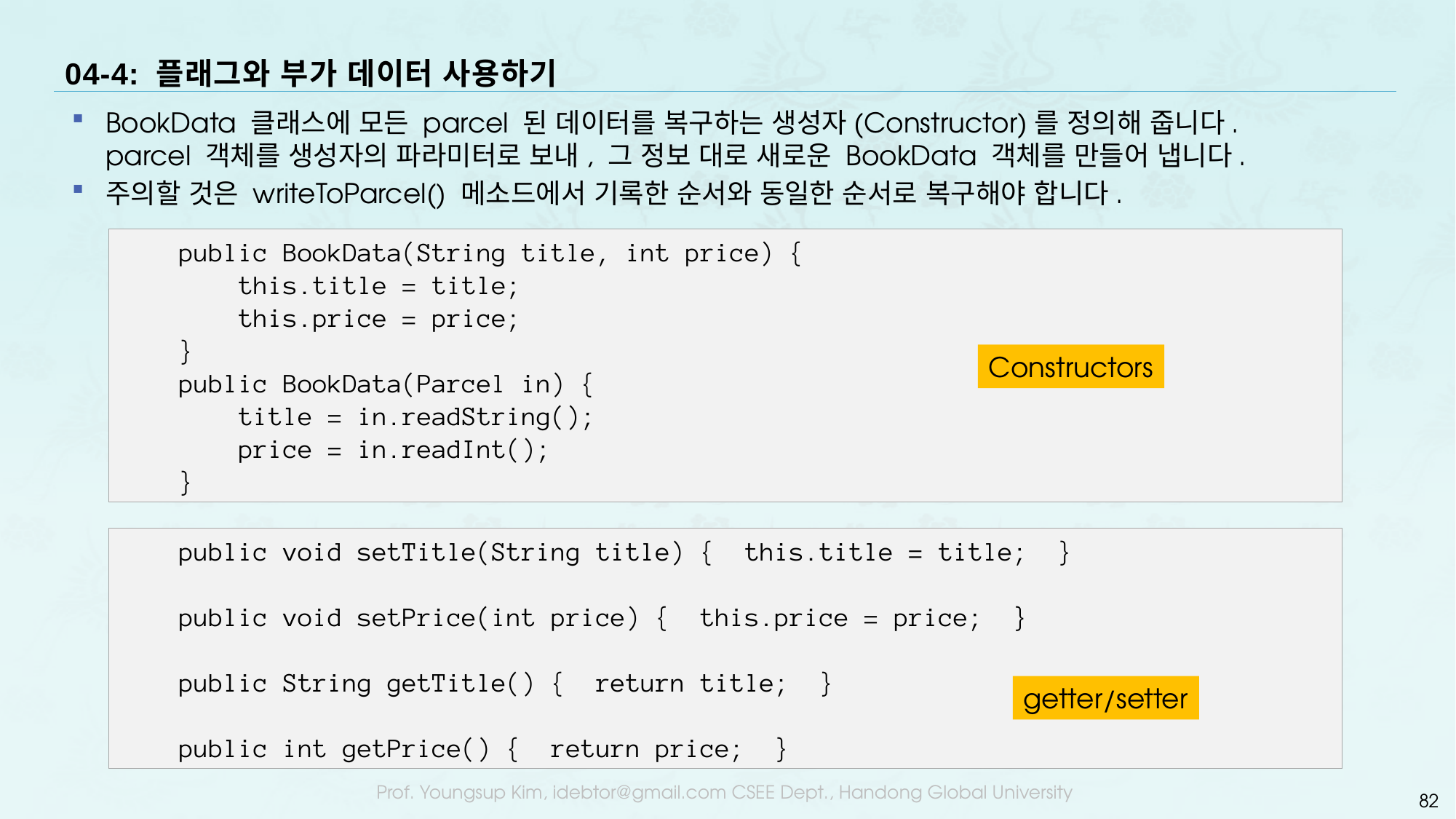

# 04-4: 플래그와 부가 데이터 사용하기
BookData 클래스에 모든 parcel 된 데이터를 복구하는 생성자(Constructor)를 정의해 줍니다.
parcel 객체를 생성자의 파라미터로 보내, 그 정보 대로 새로운 BookData 객체를 만들어 냅니다.
주의할 것은 writeToParcel() 메소드에서 기록한 순서와 동일한 순서로 복구해야 합니다.

    public BookData(String title, int price) {
        this.title = title;
        this.price = price;
    }
    public BookData(Parcel in) {
        title = in.readString();
        price = in.readInt();
    }
Constructors
    public void setTitle(String title) {  this.title = title;  }

    public void setPrice(int price) {  this.price = price;  }

    public String getTitle() {  return title;  }

    public int getPrice() {  return price;  }
getter/setter
82